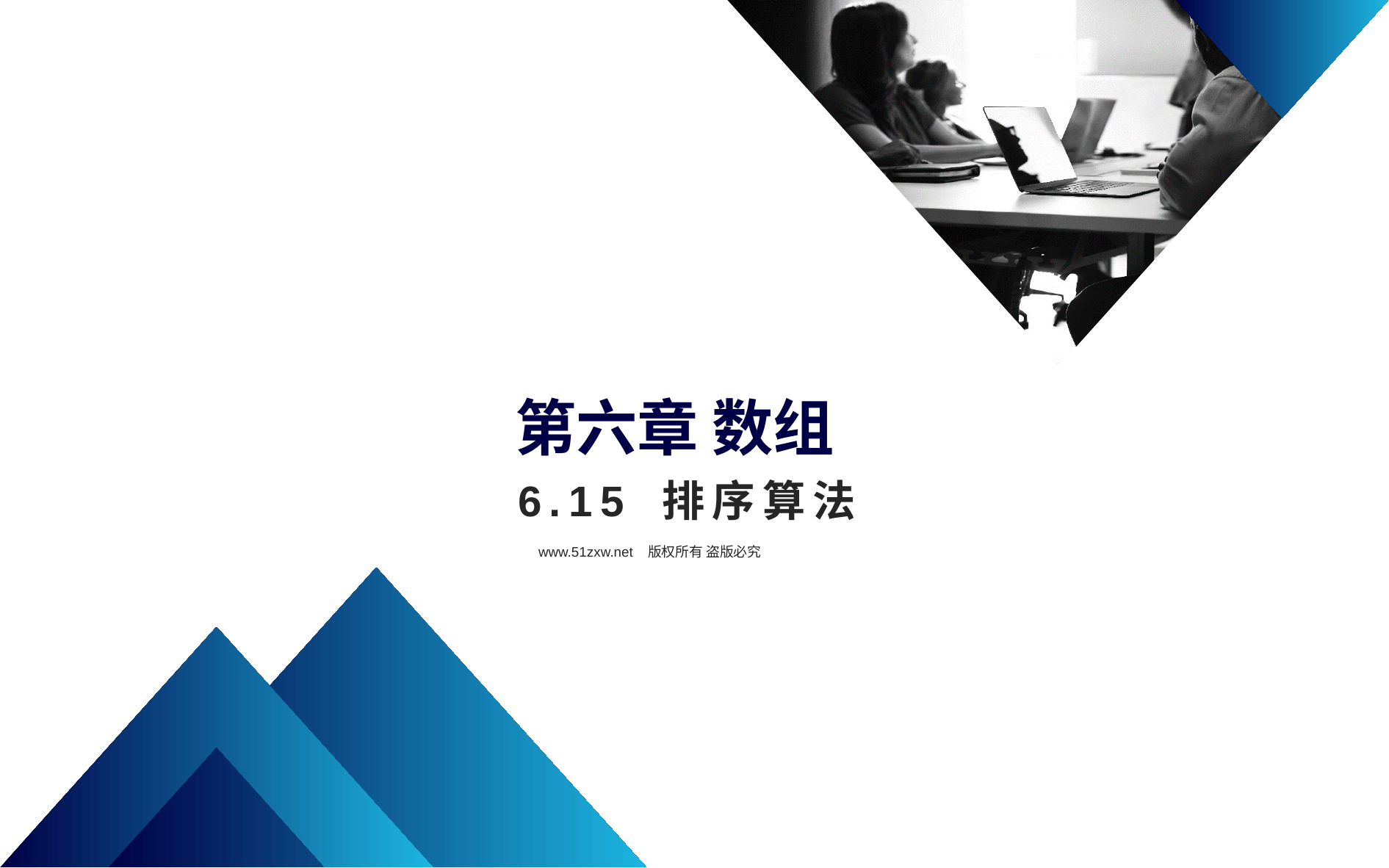

第六章 数组
6.15 排序算法
www.51zxw.net   版权所有 盗版必究